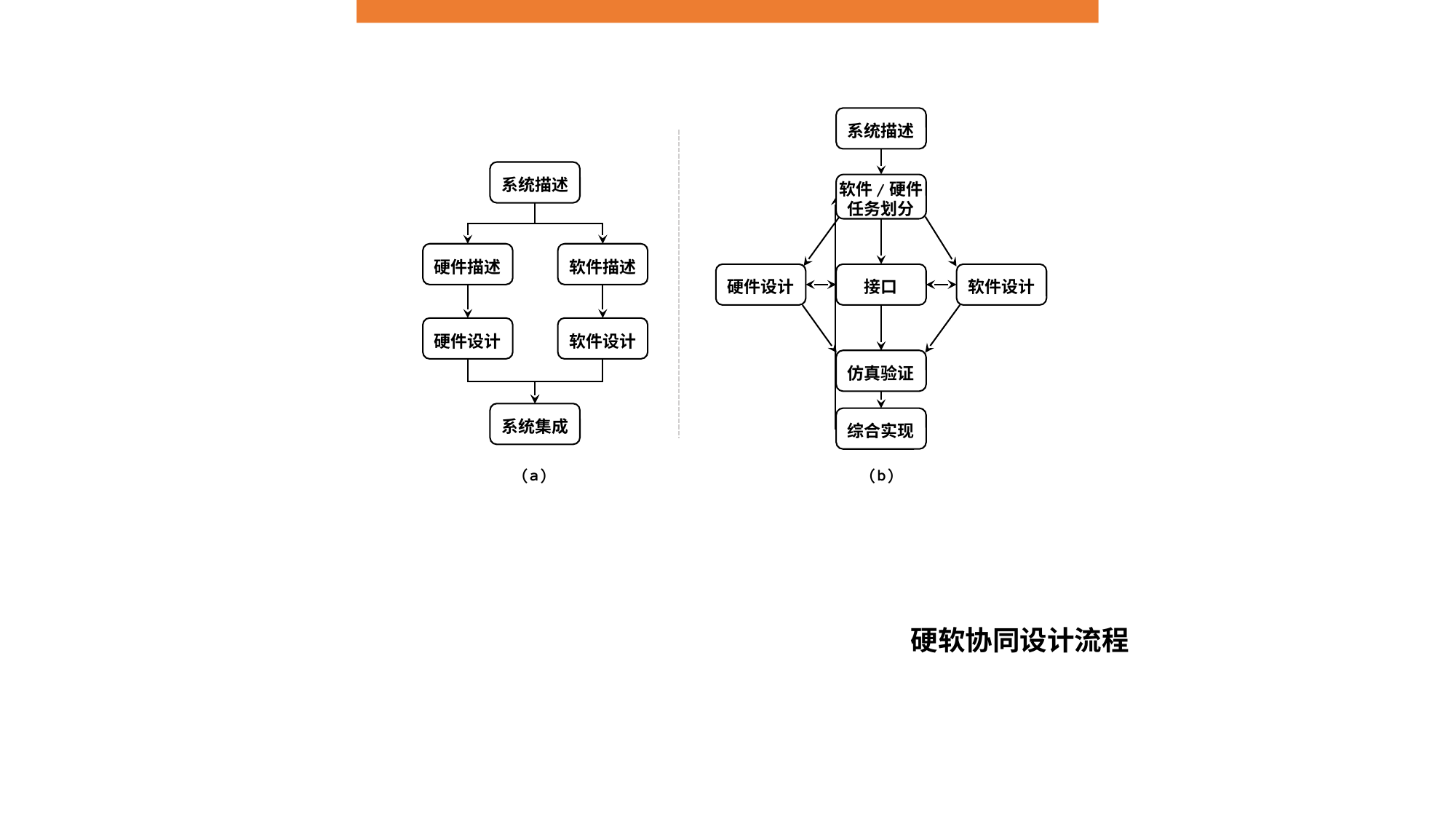

系统描述
系统描述
软件/硬件
任务划分
硬件描述
软件描述
软件设计
硬件设计
接口
硬件设计
软件设计
仿真验证
系统集成
综合实现
(a)
(b)
硬软协同设计流程